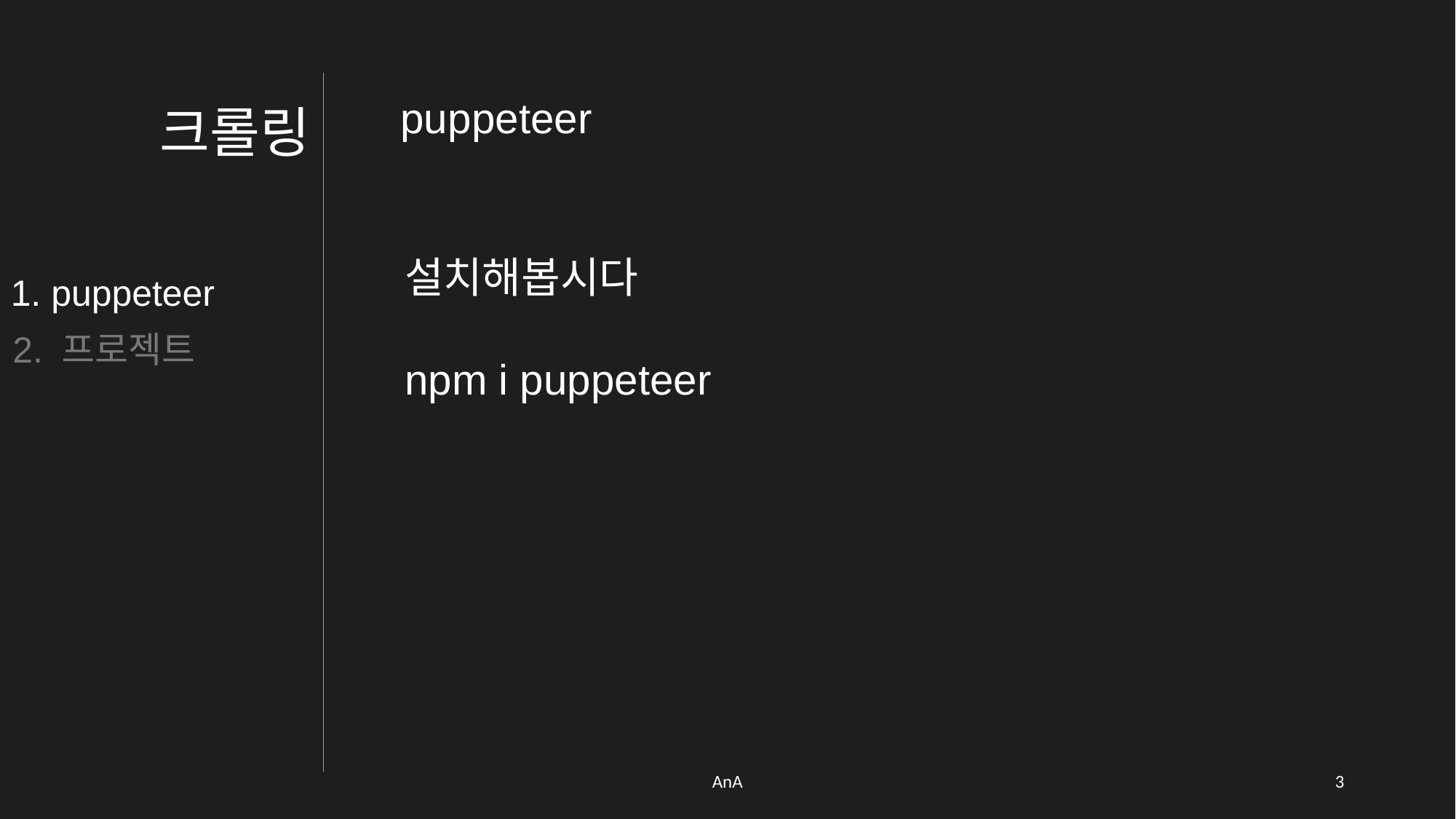

puppeteer
크롤링
설치해봅시다

npm i puppeteer

1. puppeteer
2. 프로젝트
AnA
3